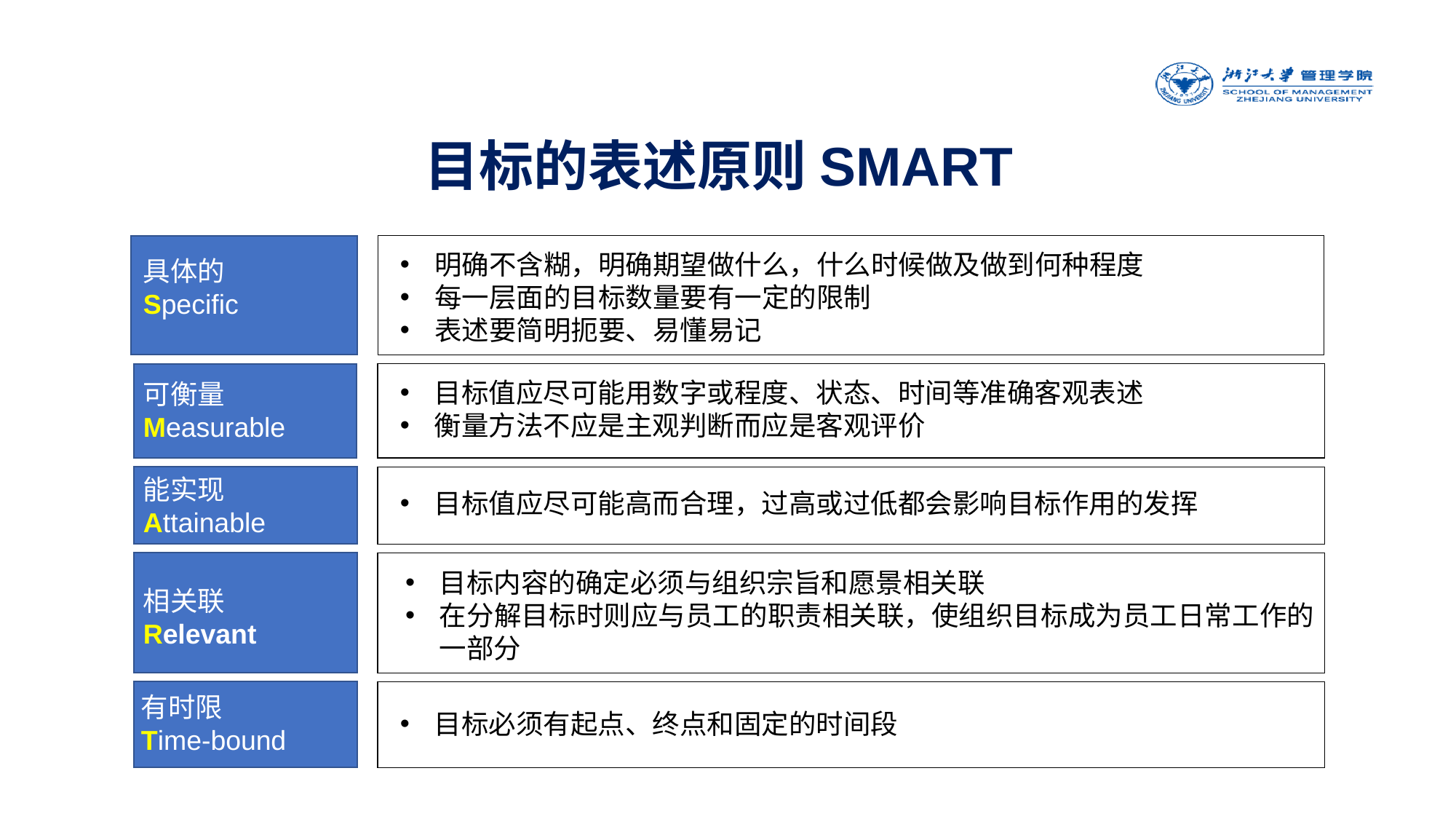

目标的表述原则SMART

具体的
Specific

可衡量Measurable

能实现Attainable

相关联Relevant

有时限
Time-bound

明确不含糊，明确期望做什么，什么时候做及做到何种程度
每一层面的目标数量要有一定的限制
表述要简明扼要、易懂易记

目标值应尽可能用数字或程度、状态、时间等准确客观表述
衡量方法不应是主观判断而应是客观评价

目标值应尽可能高而合理，过高或过低都会影响目标作用的发挥

目标内容的确定必须与组织宗旨和愿景相关联
在分解目标时则应与员工的职责相关联，使组织目标成为员工日常工作的一部分

目标必须有起点、终点和固定的时间段